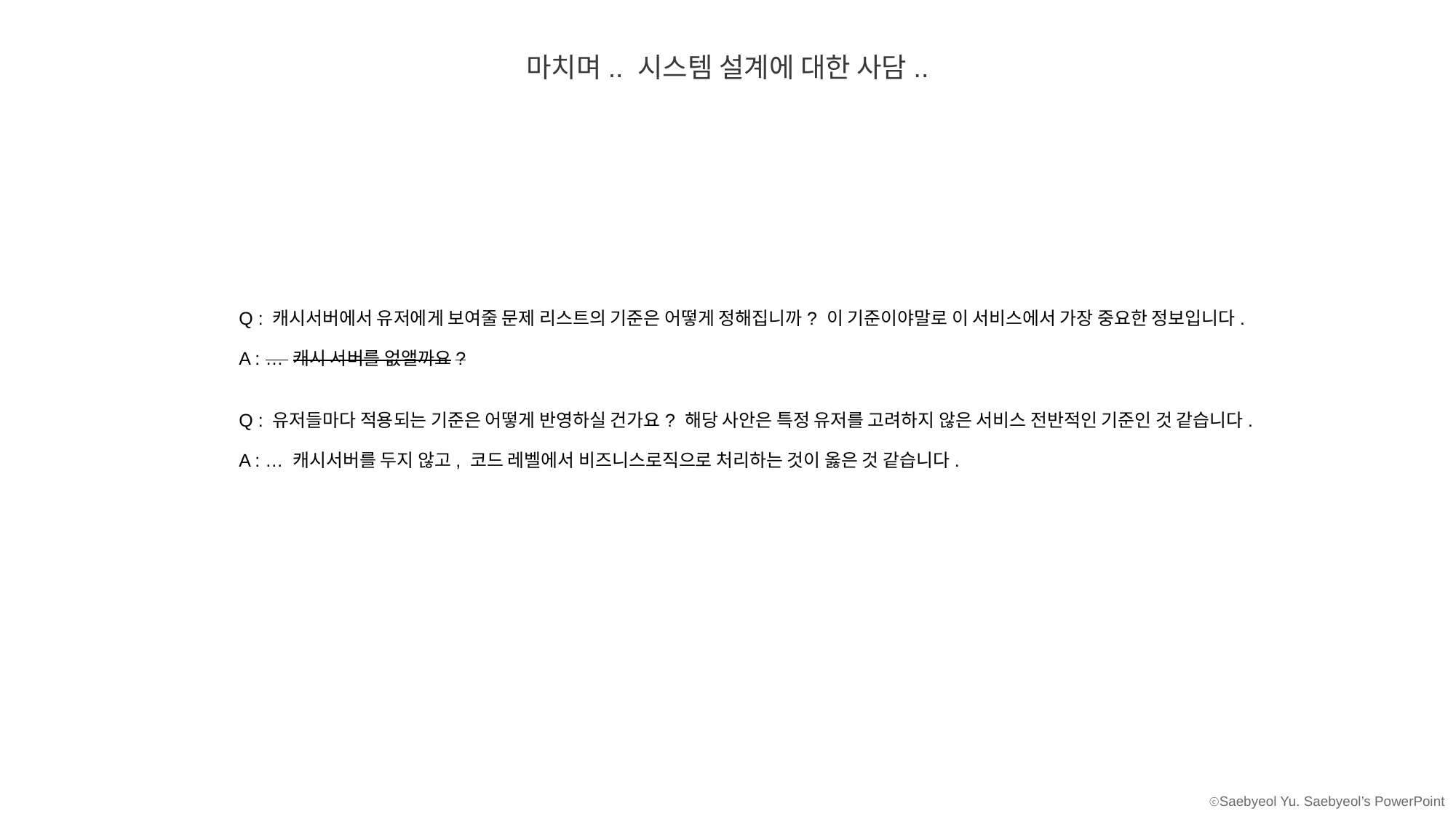

마치며.. 시스템 설계에 대한 사담..
Q : 캐시서버에서 유저에게 보여줄 문제 리스트의 기준은 어떻게 정해집니까? 이 기준이야말로 이 서비스에서 가장 중요한 정보입니다.
A : … 캐시 서버를 없앨까요?

Q : 유저들마다 적용되는 기준은 어떻게 반영하실 건가요? 해당 사안은 특정 유저를 고려하지 않은 서비스 전반적인 기준인 것 같습니다.
A : … 캐시서버를 두지 않고, 코드 레벨에서 비즈니스로직으로 처리하는 것이 옳은 것 같습니다.